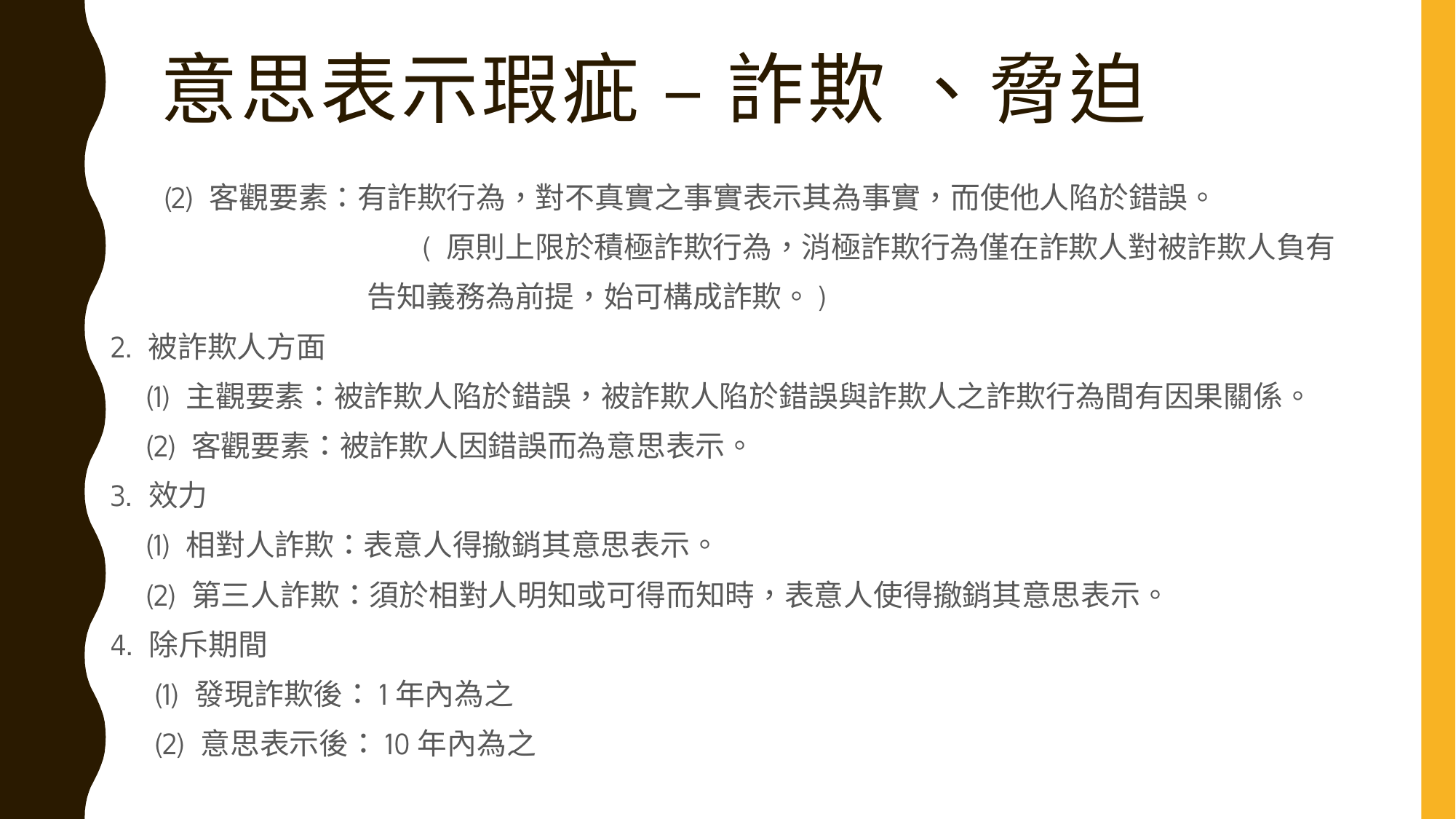

# 意思表示瑕疵 – 詐欺 、脅迫
      (2) 客觀要素：有詐欺行為，對不真實之事實表示其為事實，而使他人陷於錯誤。
                                   ( 原則上限於積極詐欺行為，消極詐欺行為僅在詐欺人對被詐欺人負有
                                     告知義務為前提，始可構成詐欺。)
2. 被詐欺人方面
    (1) 主觀要素：被詐欺人陷於錯誤，被詐欺人陷於錯誤與詐欺人之詐欺行為間有因果關係。
    (2) 客觀要素：被詐欺人因錯誤而為意思表示。
3. 效力
    (1) 相對人詐欺：表意人得撤銷其意思表示。
    (2) 第三人詐欺：須於相對人明知或可得而知時，表意人使得撤銷其意思表示。
4. 除斥期間
     (1) 發現詐欺後：1年內為之
     (2) 意思表示後：10年內為之